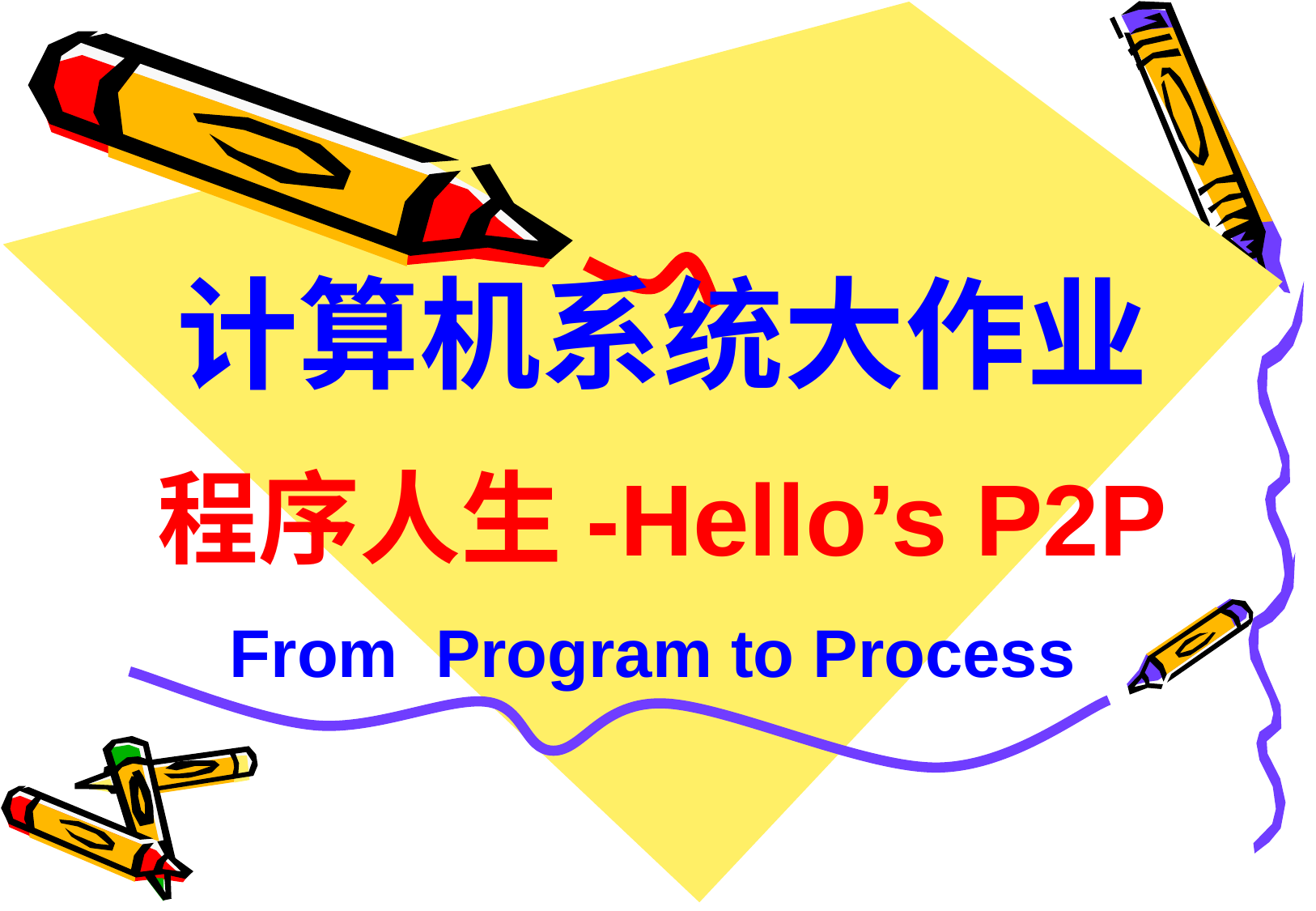

计算机系统大作业
程序人生-Hello’s P2P
From  Program to Process